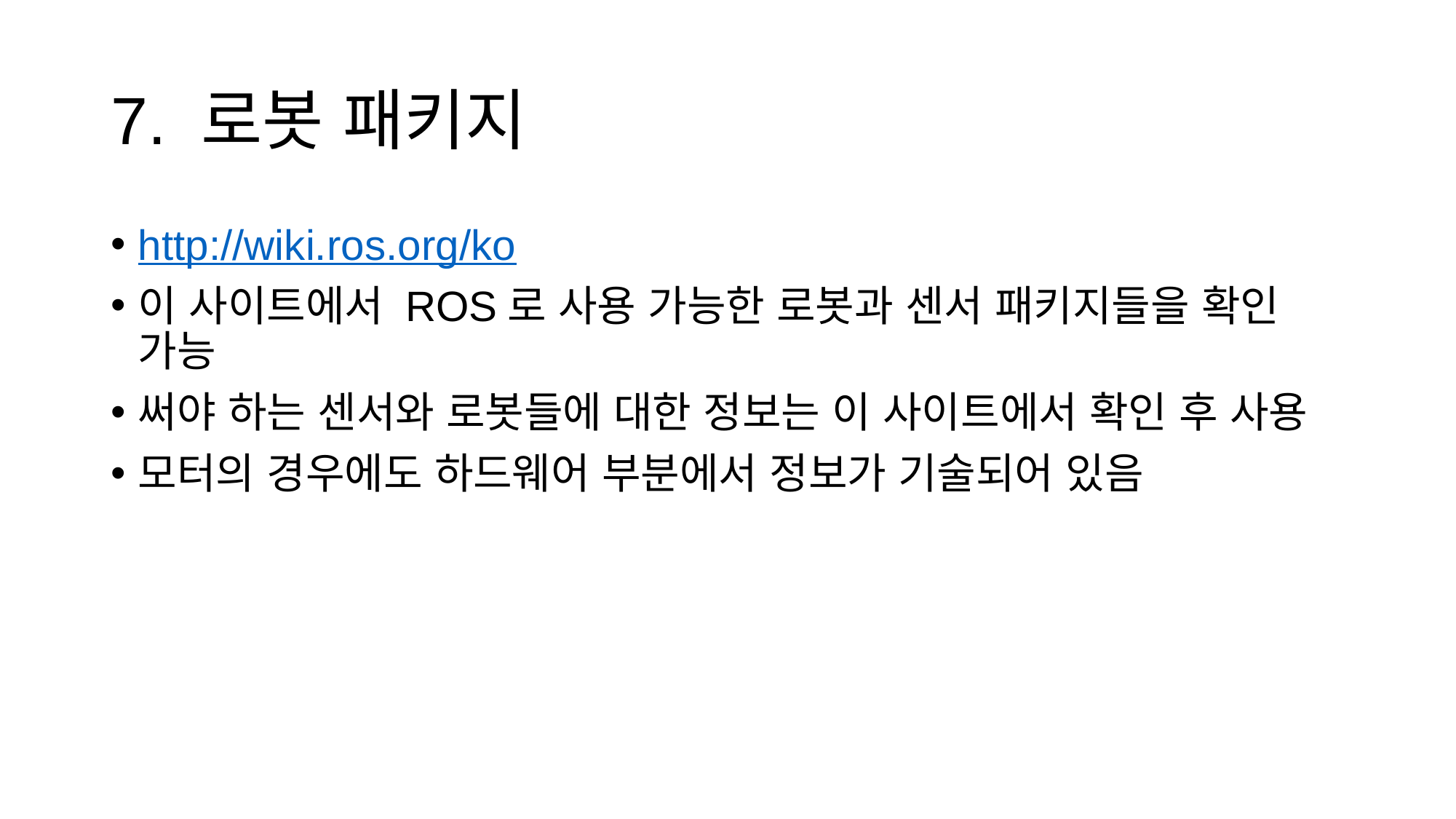

# 7. 로봇 패키지
http://wiki.ros.org/ko
이 사이트에서 ROS로 사용 가능한 로봇과 센서 패키지들을 확인 가능
써야 하는 센서와 로봇들에 대한 정보는 이 사이트에서 확인 후 사용
모터의 경우에도 하드웨어 부분에서 정보가 기술되어 있음